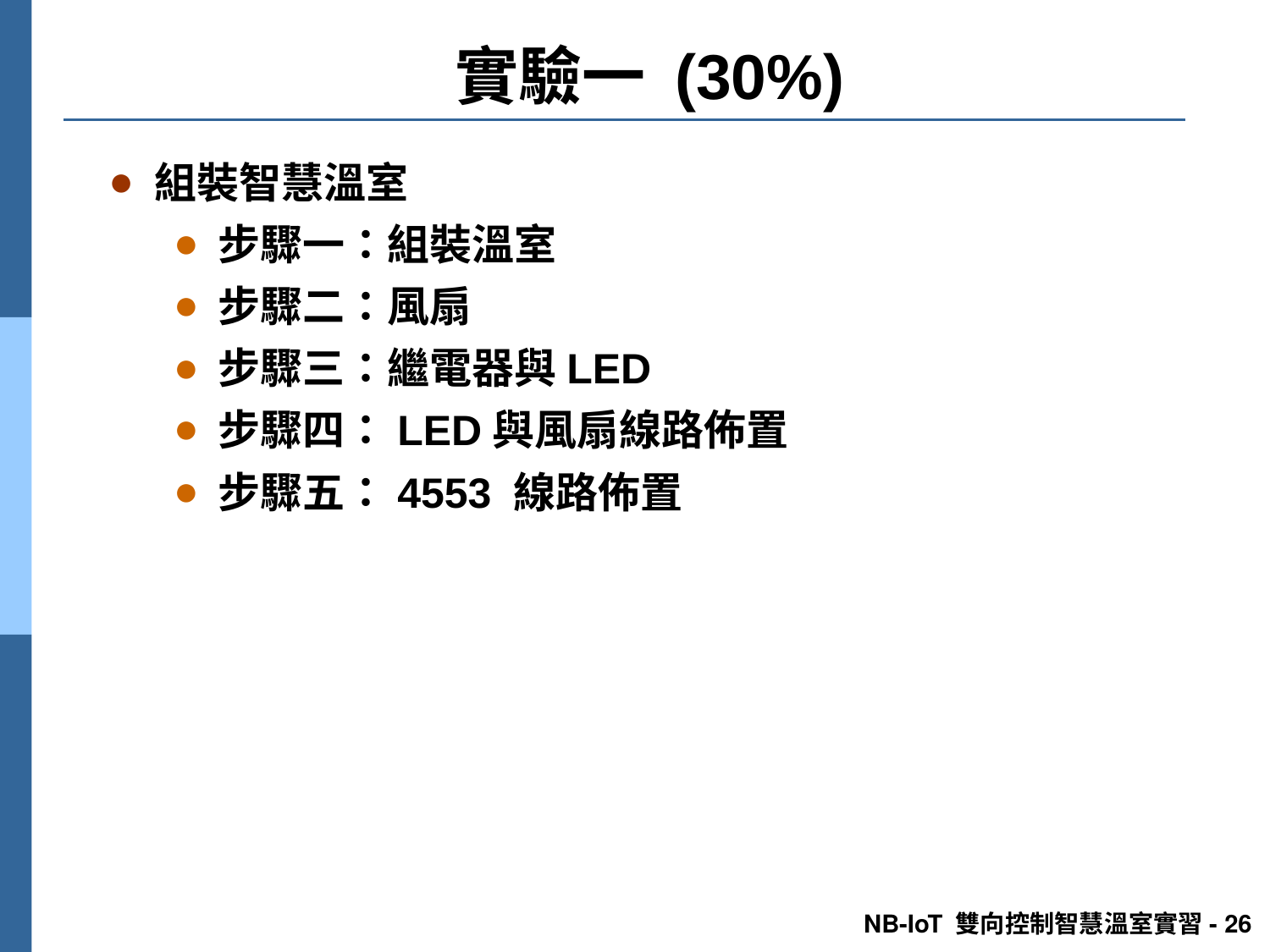

# 實驗一 (30%)
組裝智慧溫室
步驟一：組裝溫室
步驟二：風扇
步驟三：繼電器與LED
步驟四：LED與風扇線路佈置
步驟五：4553 線路佈置